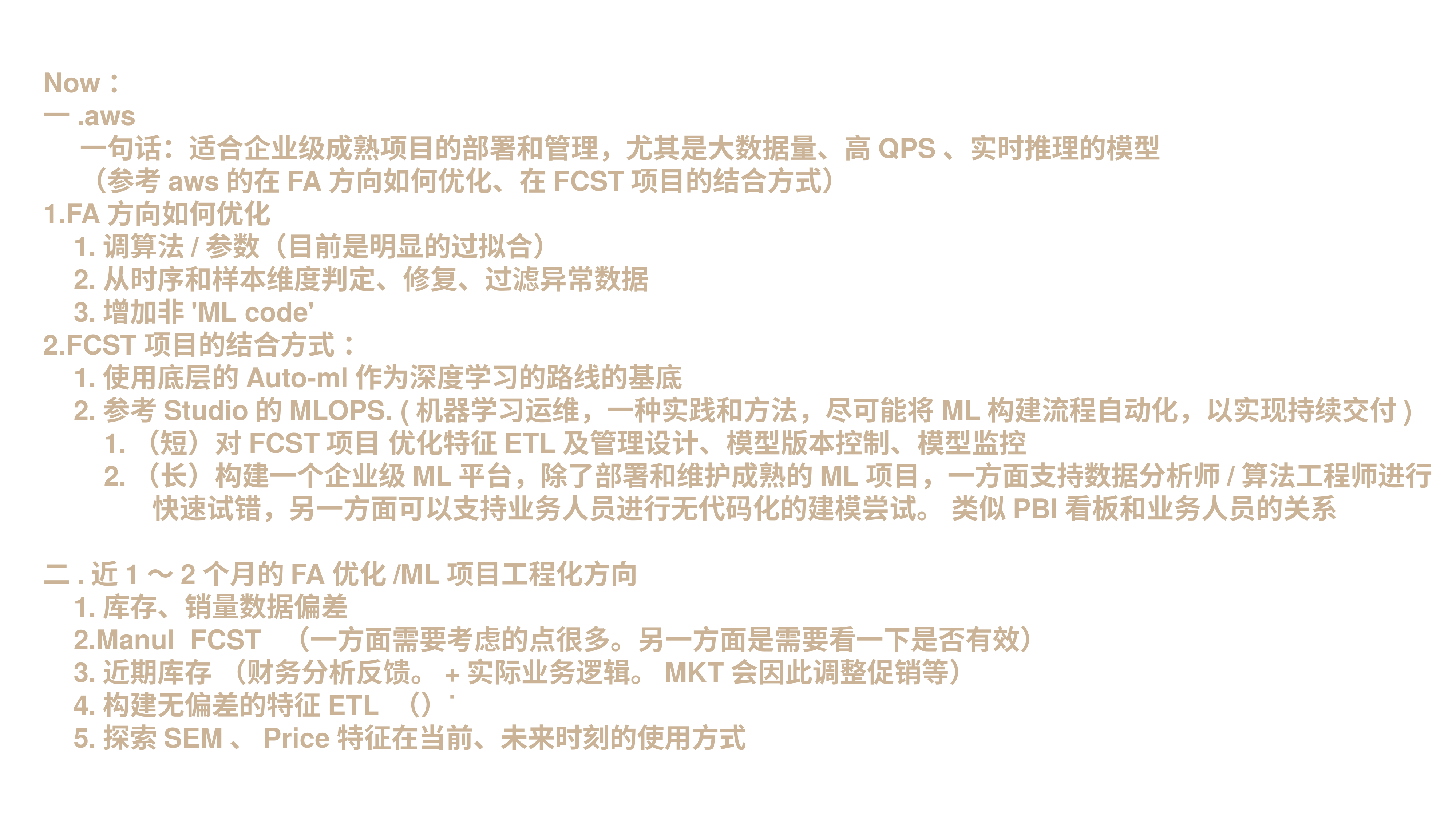

Now：
一.aws
    一句话：适合企业级成熟项目的部署和管理，尤其是大数据量、高QPS、实时推理的模型
    （参考aws的在FA方向如何优化、在FCST项目的结合方式）
1.FA方向如何优化
    1.调算法/参数（目前是明显的过拟合）
    2.从时序和样本维度判定、修复、过滤异常数据
    3.增加非'ML code'
2.FCST项目的结合方式 ：
    1.使用底层的Auto-ml作为深度学习的路线的基底
    2.参考Studio的MLOPS. (机器学习运维，一种实践和方法，尽可能将ML构建流程自动化，以实现持续交付)
        1.（短）对FCST项目 优化特征ETL及管理设计、模型版本控制、模型监控
        2.（长）构建一个企业级ML平台，除了部署和维护成熟的ML项目，一方面支持数据分析师/算法工程师进行
		快速试错，另一方面可以支持业务人员进行无代码化的建模尝试。 类似PBI看板和业务人员的关系

二.近1～2个月的FA优化/ML项目工程化方向
    1.库存、销量数据偏差
    2.Manul  FCST  （一方面需要考虑的点很多。另一方面是需要看一下是否有效）
    3.近期库存 （财务分析反馈。+实际业务逻辑。MKT会因此调整促销等）
    4.构建无偏差的特征ETL （）˙
    5.探索SEM、Price特征在当前、未来时刻的使用方式